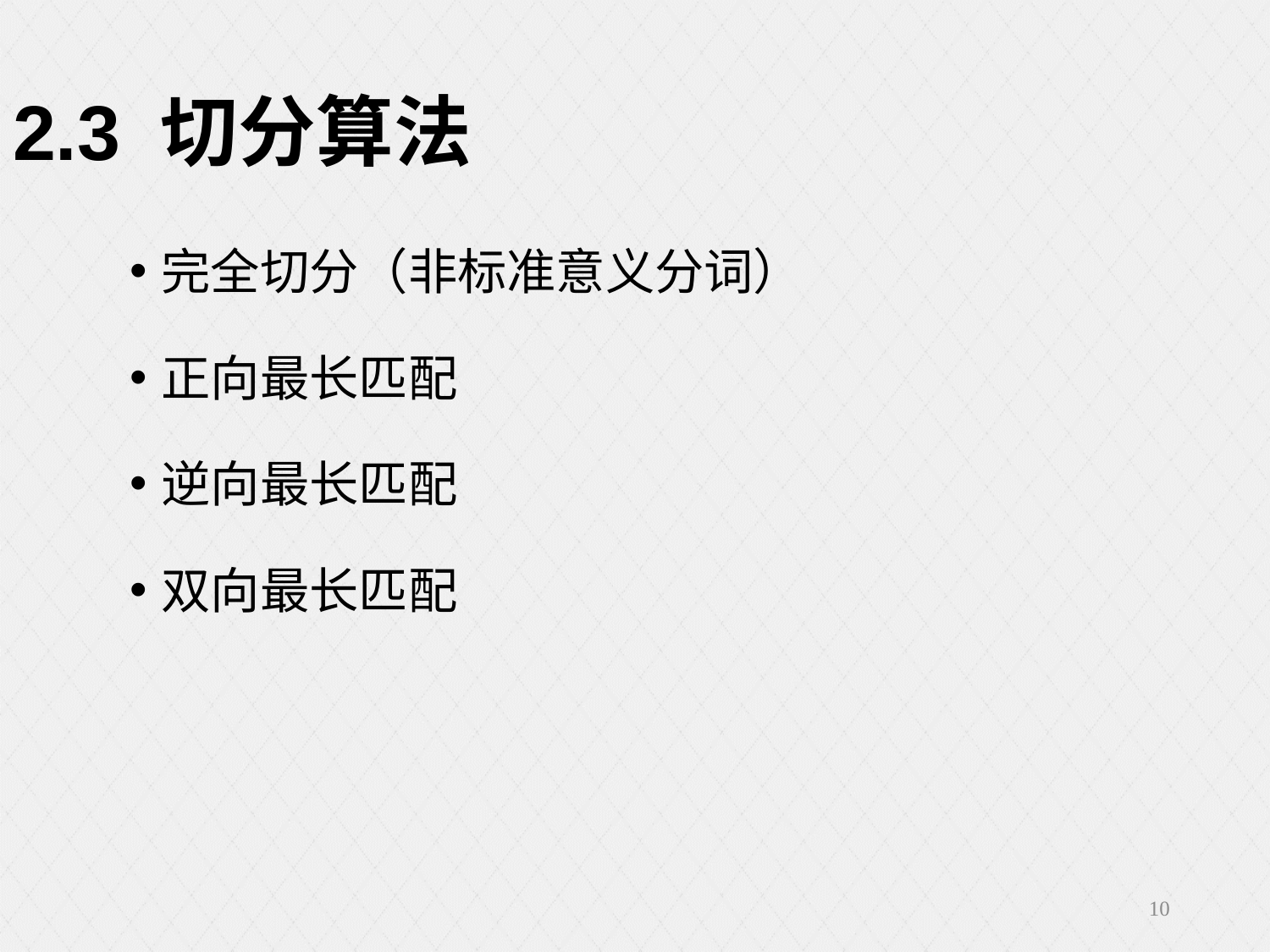

2.3 切分算法
完全切分（非标准意义分词）
正向最长匹配
逆向最长匹配
双向最长匹配
10